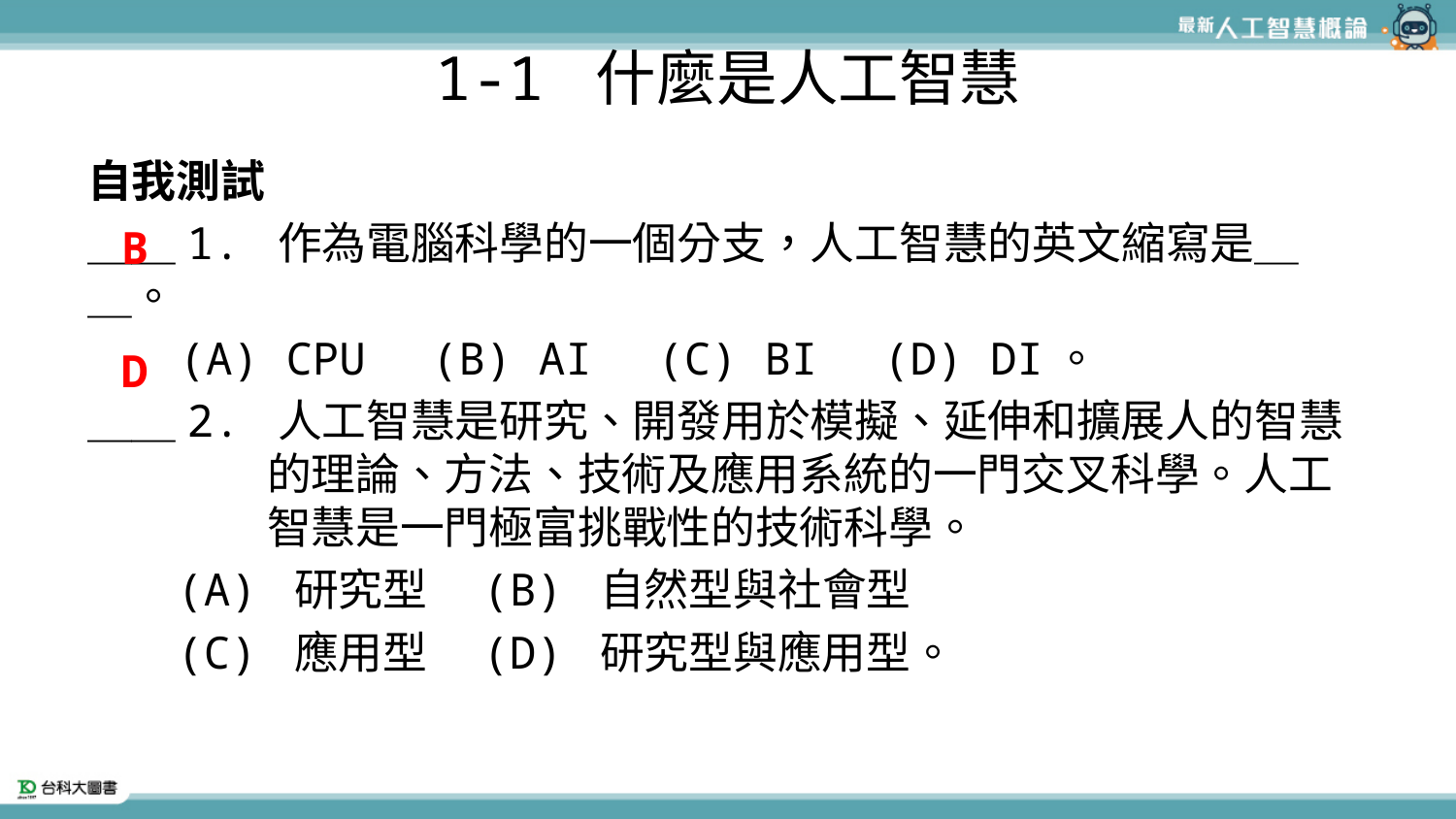

# 1-1 什麼是人工智慧
自我測試
＿＿1. 作為電腦科學的一個分支，人工智慧的英文縮寫是＿＿。
(A) CPU　(B) AI　(C) BI　(D) DI。
＿＿2. 人工智慧是研究、開發用於模擬、延伸和擴展人的智慧的理論、方法、技術及應用系統的一門交叉科學。人工智慧是一門極富挑戰性的技術科學。
(A) 研究型　(B) 自然型與社會型
(C) 應用型　(D) 研究型與應用型。
B
D